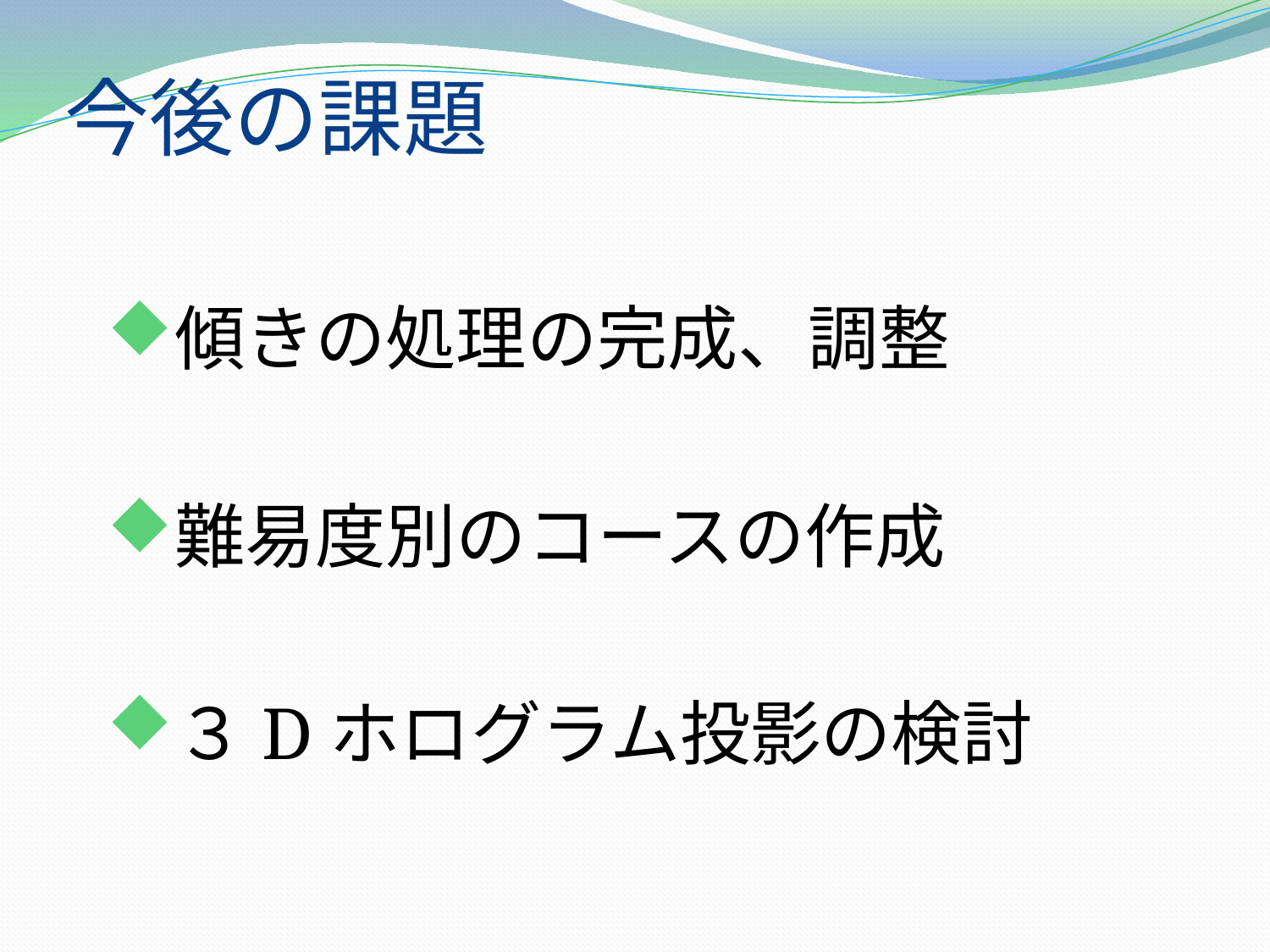

# 今後の課題

傾きの処理の完成、調整

難易度別のコースの作成

３Dホログラム投影の検討